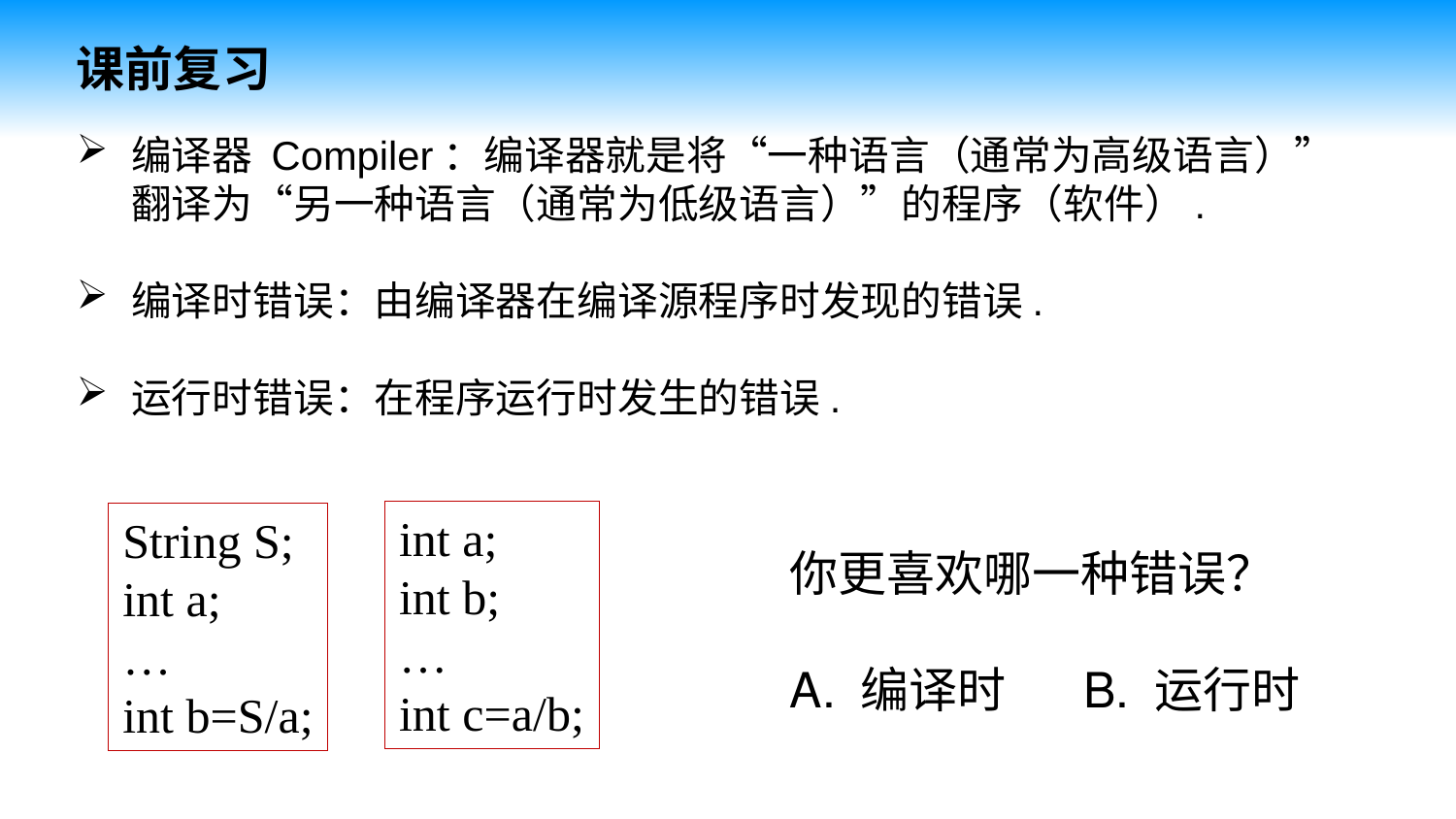

课前复习
编译器 Compiler：编译器就是将“一种语言（通常为高级语言）”翻译为“另一种语言（通常为低级语言）”的程序（软件）.

编译时错误：由编译器在编译源程序时发现的错误.

运行时错误：在程序运行时发生的错误.

int a;
int b;
…
int c=a/b;
String S;
int a;
…
int b=S/a;
你更喜欢哪一种错误？

A. 编译时      B. 运行时